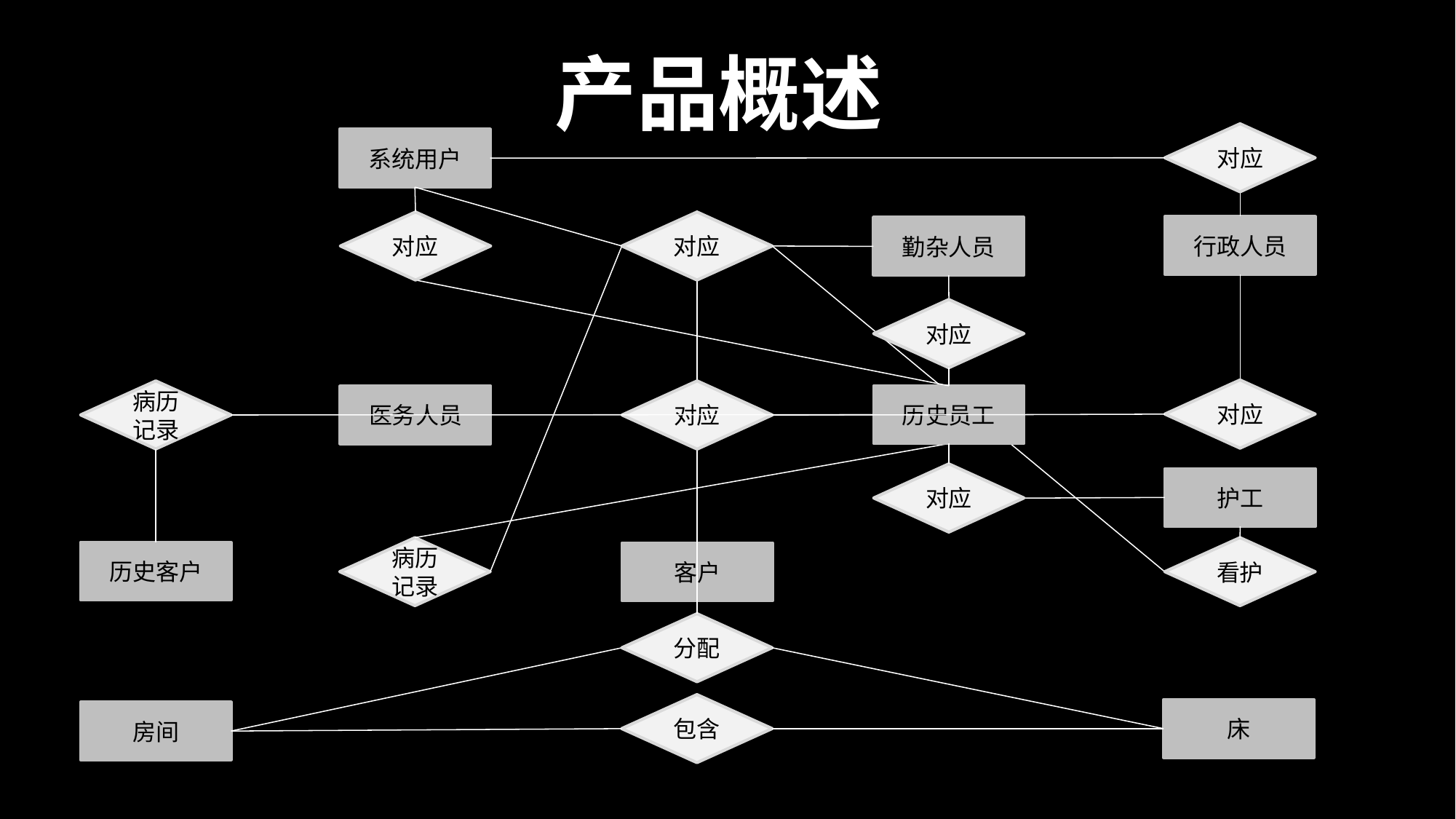

产品概述
对应
系统用户
对应
对应
行政人员
勤杂人员
对应
对应
病历记录
对应
历史员工
医务人员
系统用户
对应
护工
m
病历记录
看护
历史客户
客户
分配
包含
床
房间